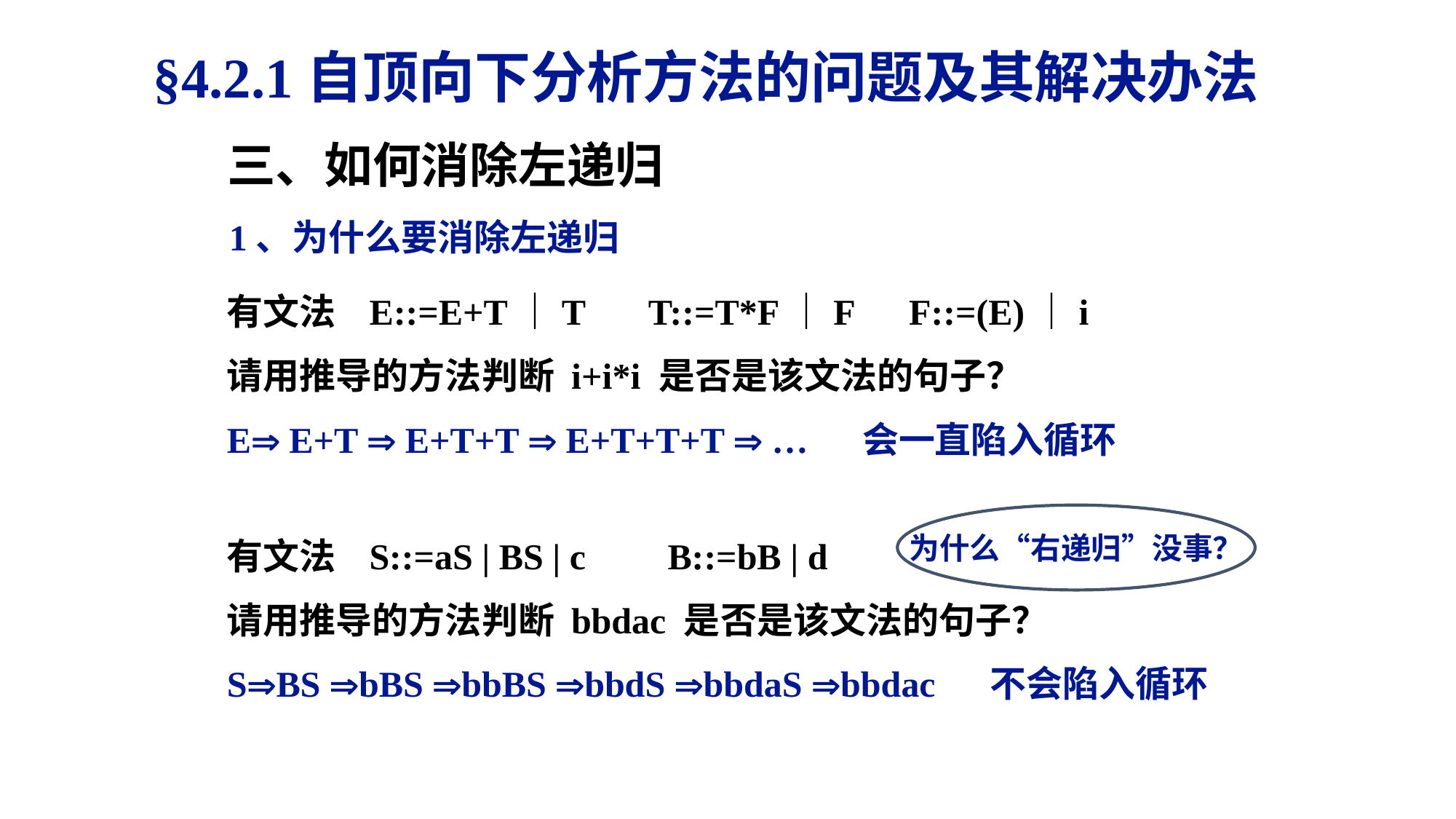

§4.2.1自顶向下分析方法的问题及其解决办法
三、如何消除左递归
1、为什么要消除左递归
有文法   E::=E+T｜T       T::=T*F｜F      F::=(E)｜i
请用推导的方法判断 i+i*i 是否是该文法的句子？
E⇒ E+T ⇒ E+T+T ⇒ E+T+T+T ⇒ …     会一直陷入循环
为什么“右递归”没事？
有文法   S::=aS | BS | c         B::=bB | d
请用推导的方法判断 bbdac 是否是该文法的句子？
S⇒BS ⇒bBS ⇒bbBS ⇒bbdS ⇒bbdaS ⇒bbdac     不会陷入循环